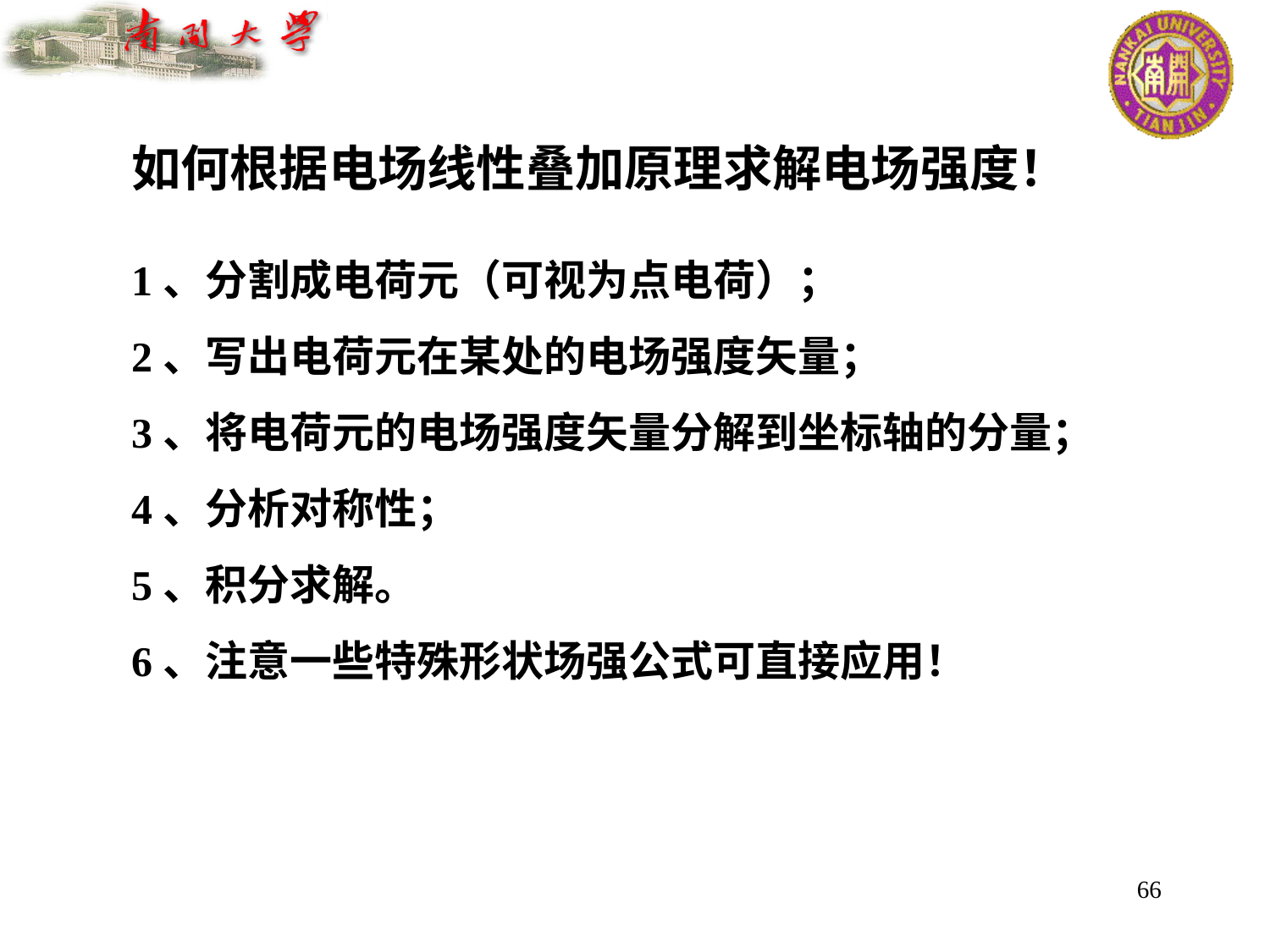

如何根据电场线性叠加原理求解电场强度！
1、分割成电荷元（可视为点电荷）；
2、写出电荷元在某处的电场强度矢量；
3、将电荷元的电场强度矢量分解到坐标轴的分量；
4、分析对称性；
5、积分求解。
6、注意一些特殊形状场强公式可直接应用！
66